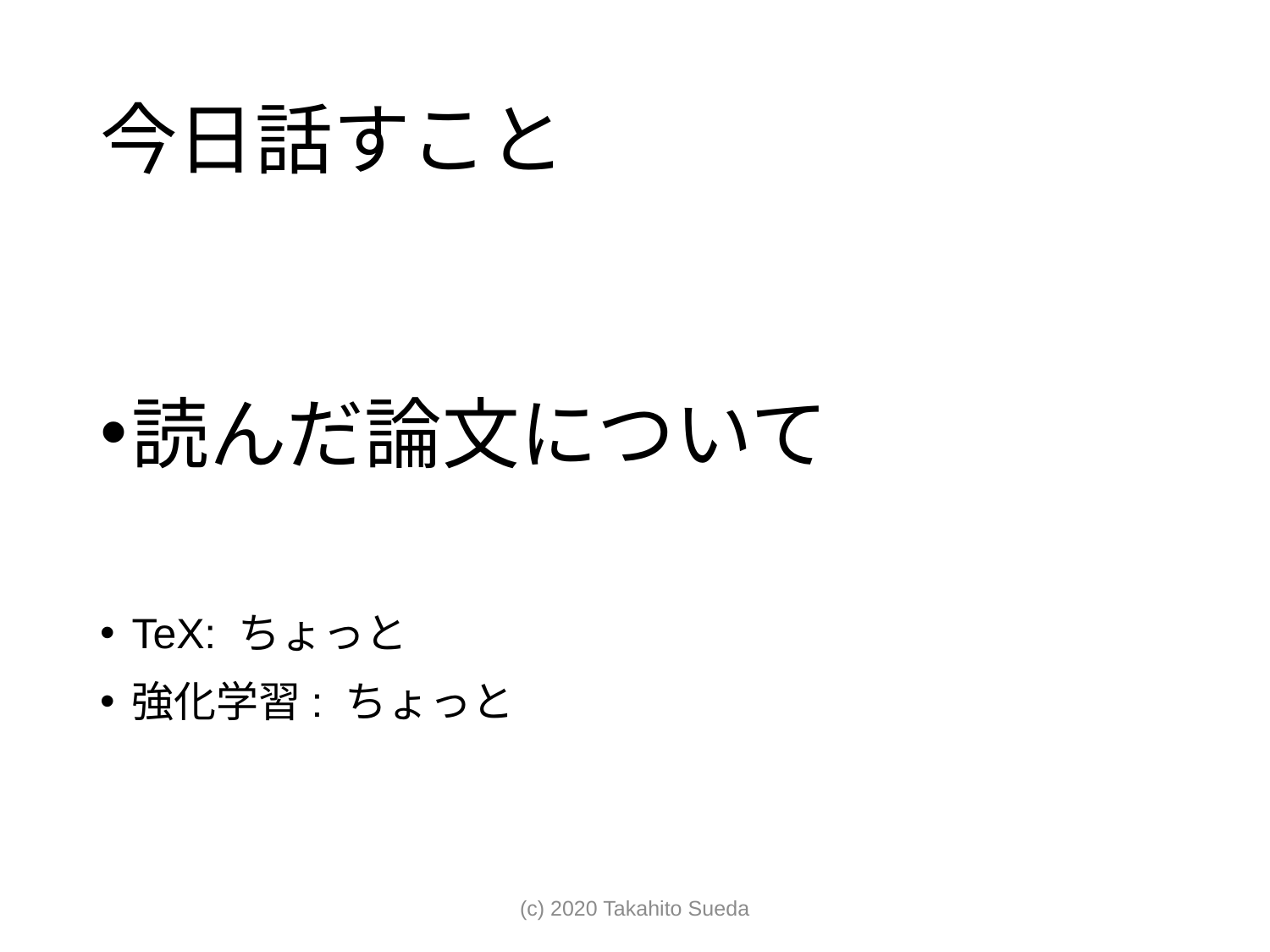

# 今日話すこと
読んだ論文について

TeX: ちょっと
強化学習: ちょっと
(c) 2020 Takahito Sueda